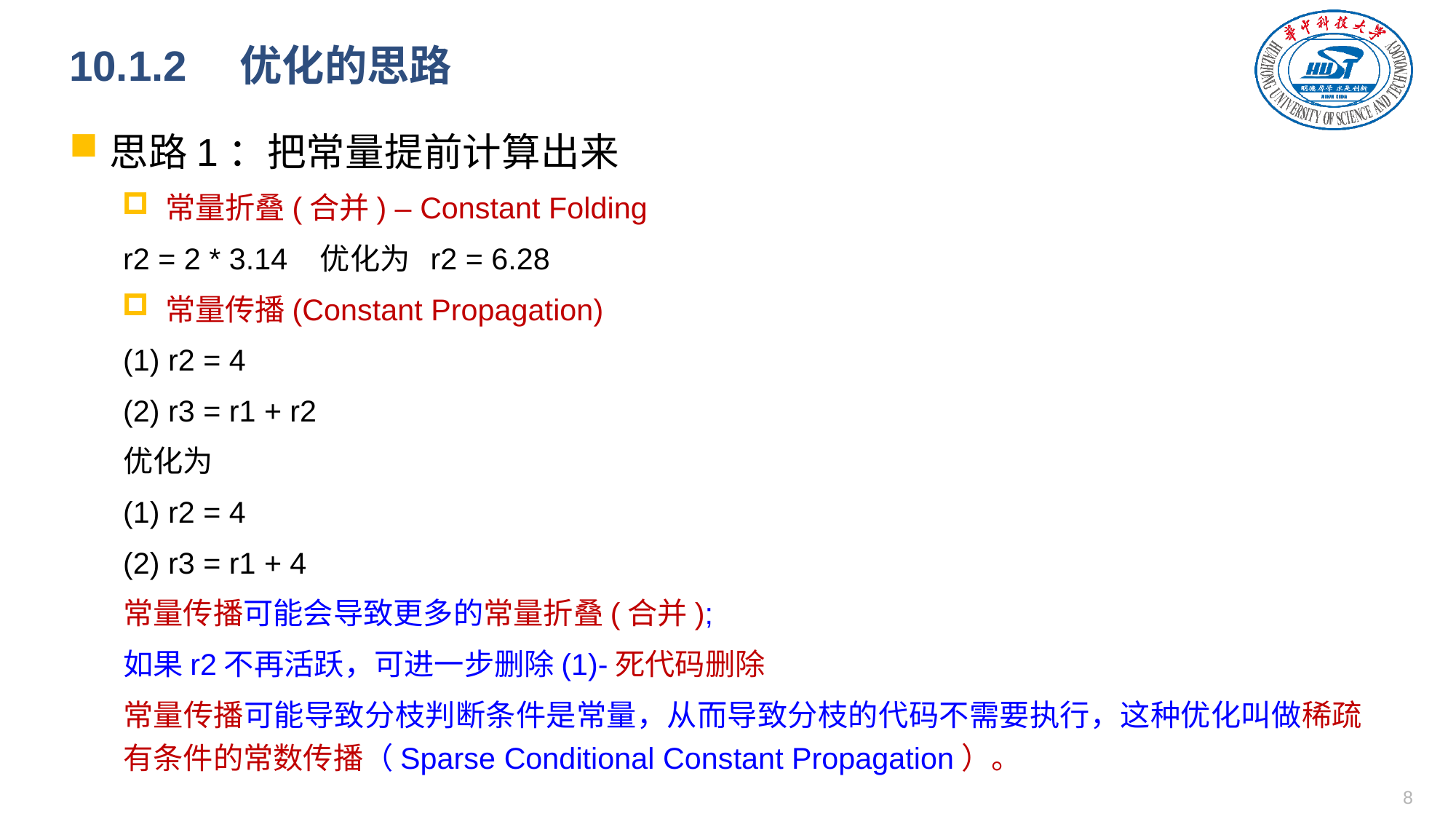

# 10.1.2　优化的思路
思路1：把常量提前计算出来
常量折叠(合并) – Constant Folding
r2 = 2 * 3.14   优化为  r2 = 6.28
常量传播(Constant Propagation)
(1) r2 = 4
(2) r3 = r1 + r2
优化为
(1) r2 = 4
(2) r3 = r1 + 4
常量传播可能会导致更多的常量折叠(合并);
如果r2不再活跃，可进一步删除(1)-死代码删除
常量传播可能导致分枝判断条件是常量，从而导致分枝的代码不需要执行，这种优化叫做稀疏有条件的常数传播（Sparse Conditional Constant Propagation）。

8